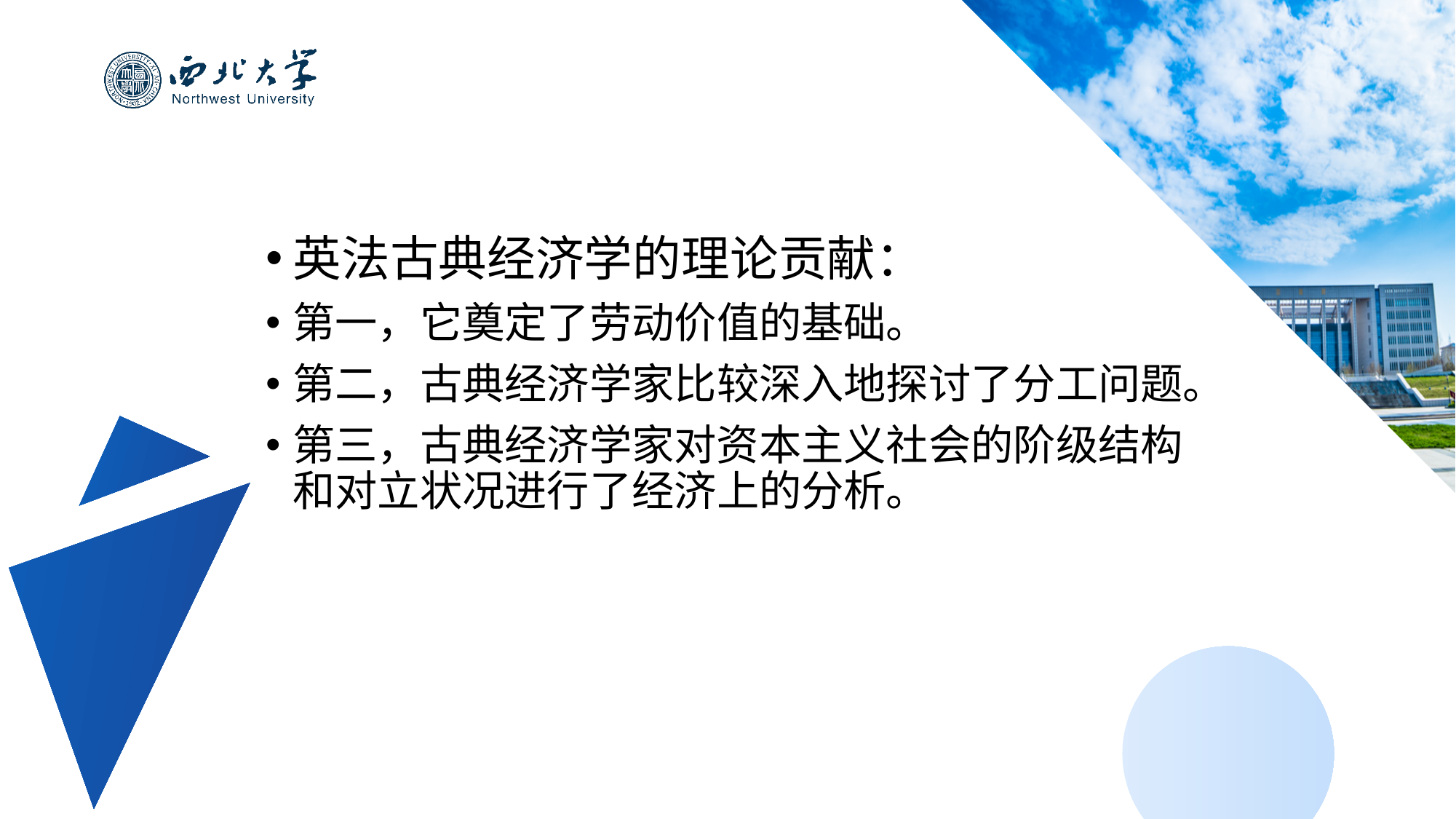

英法古典经济学的理论贡献：
第一，它奠定了劳动价值的基础。
第二，古典经济学家比较深入地探讨了分工问题。
第三，古典经济学家对资本主义社会的阶级结构和对立状况进行了经济上的分析。